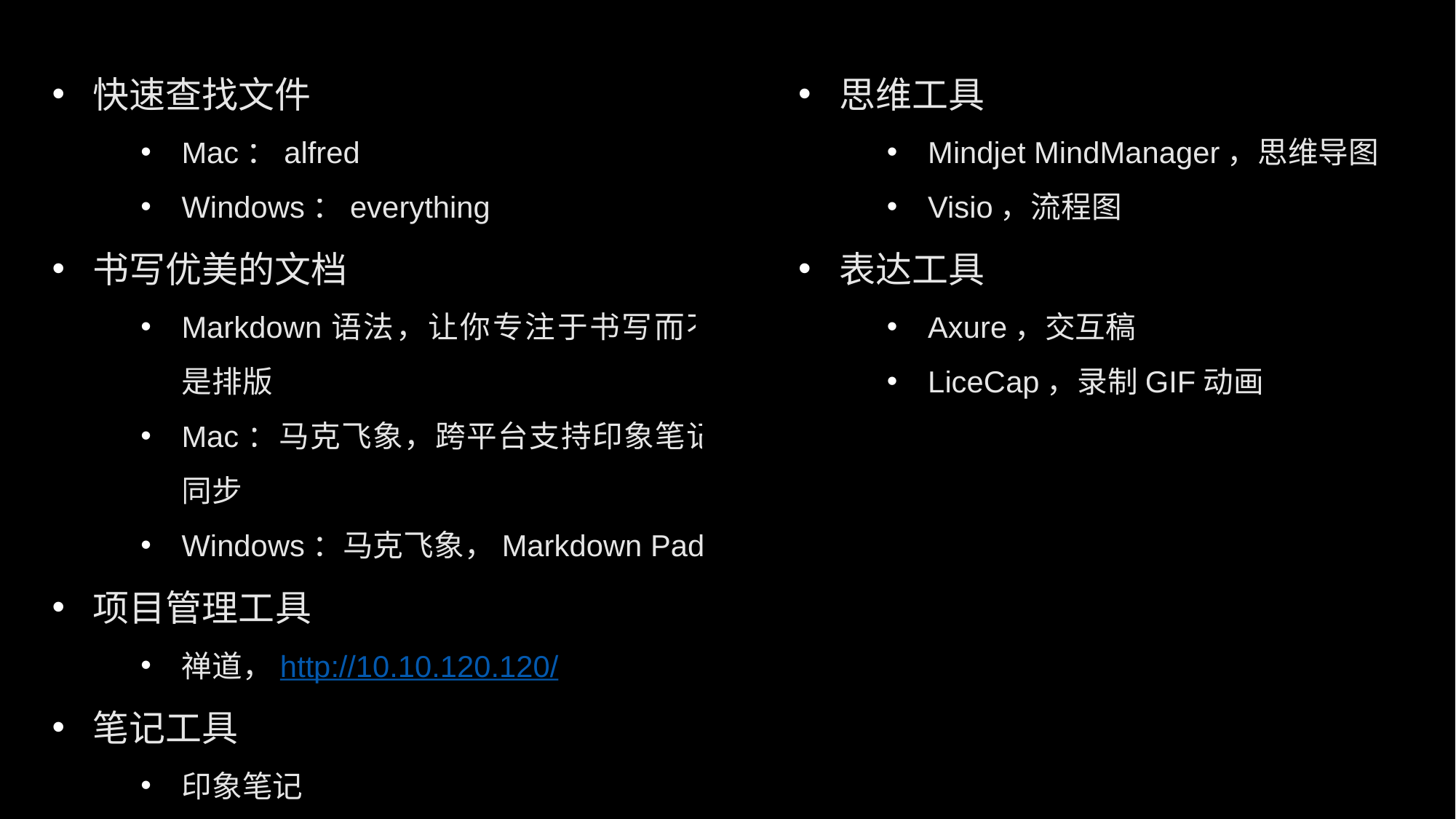

快速查找文件
Mac：alfred
Windows：everything
书写优美的文档
Markdown语法，让你专注于书写而不是排版
Mac：马克飞象，跨平台支持印象笔记同步
Windows：马克飞象，Markdown Pad
项目管理工具
禅道，http://10.10.120.120/
笔记工具
印象笔记
思维工具
Mindjet MindManager，思维导图
Visio，流程图
表达工具
Axure，交互稿
LiceCap，录制GIF动画